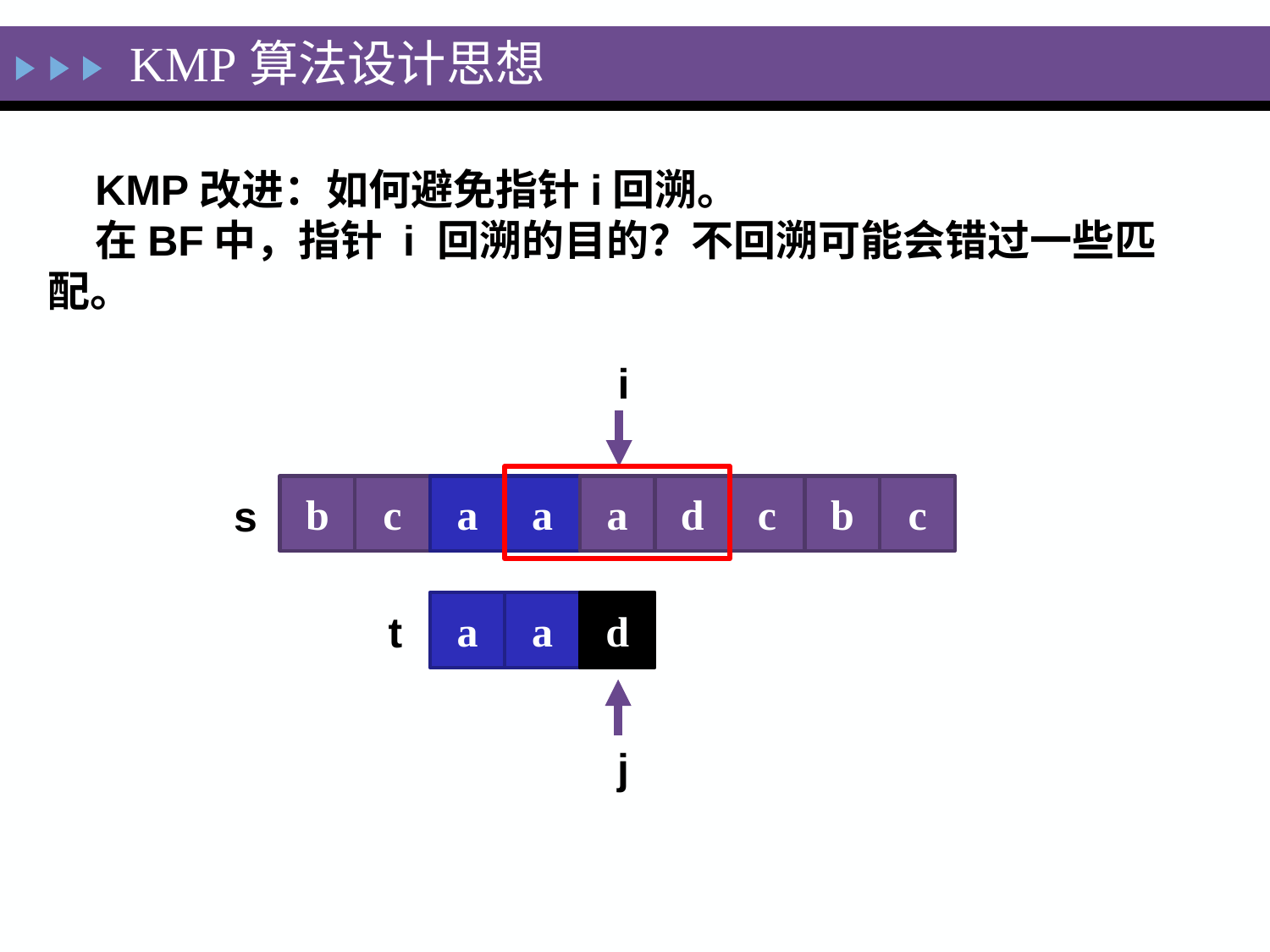

KMP算法设计思想
KMP改进：如何避免指针i回溯。
在BF中，指针 i 回溯的目的？不回溯可能会错过一些匹配。
i

b
c
a
a
a
d
c
b
c
s
a
a
d
t
j